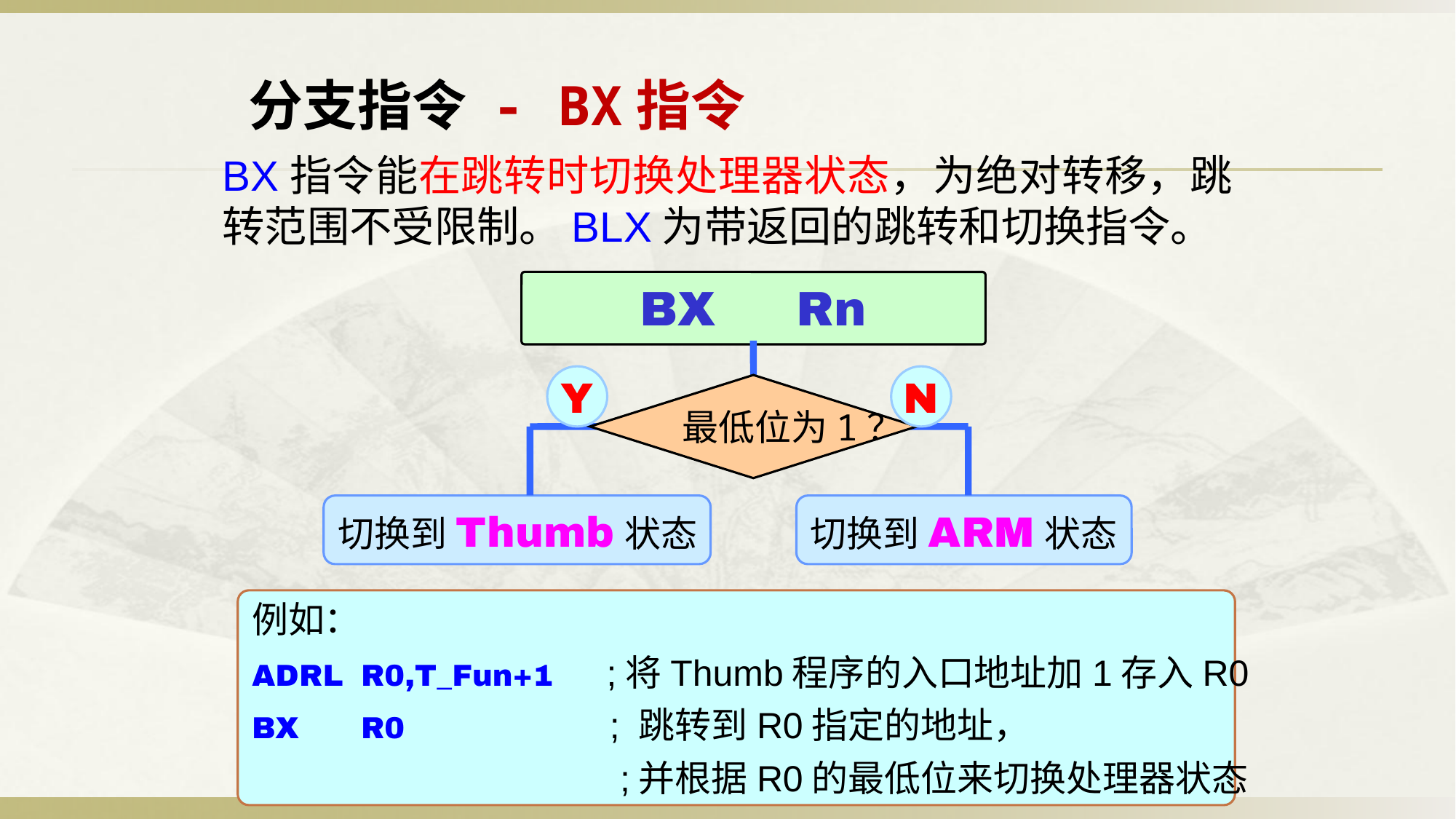

分支指令 - BX指令
BX指令能在跳转时切换处理器状态，为绝对转移，跳转范围不受限制。BLX为带返回的跳转和切换指令。
BX     Rn

Y
N
最低位为1？

切换到Thumb状态
切换到ARM状态
例如：
ADRL	R0,T_Fun+1       ;将Thumb程序的入口地址加1存入R0
BX	R0		    ; 跳转到R0指定的地址，
			    ;并根据R0的最低位来切换处理器状态